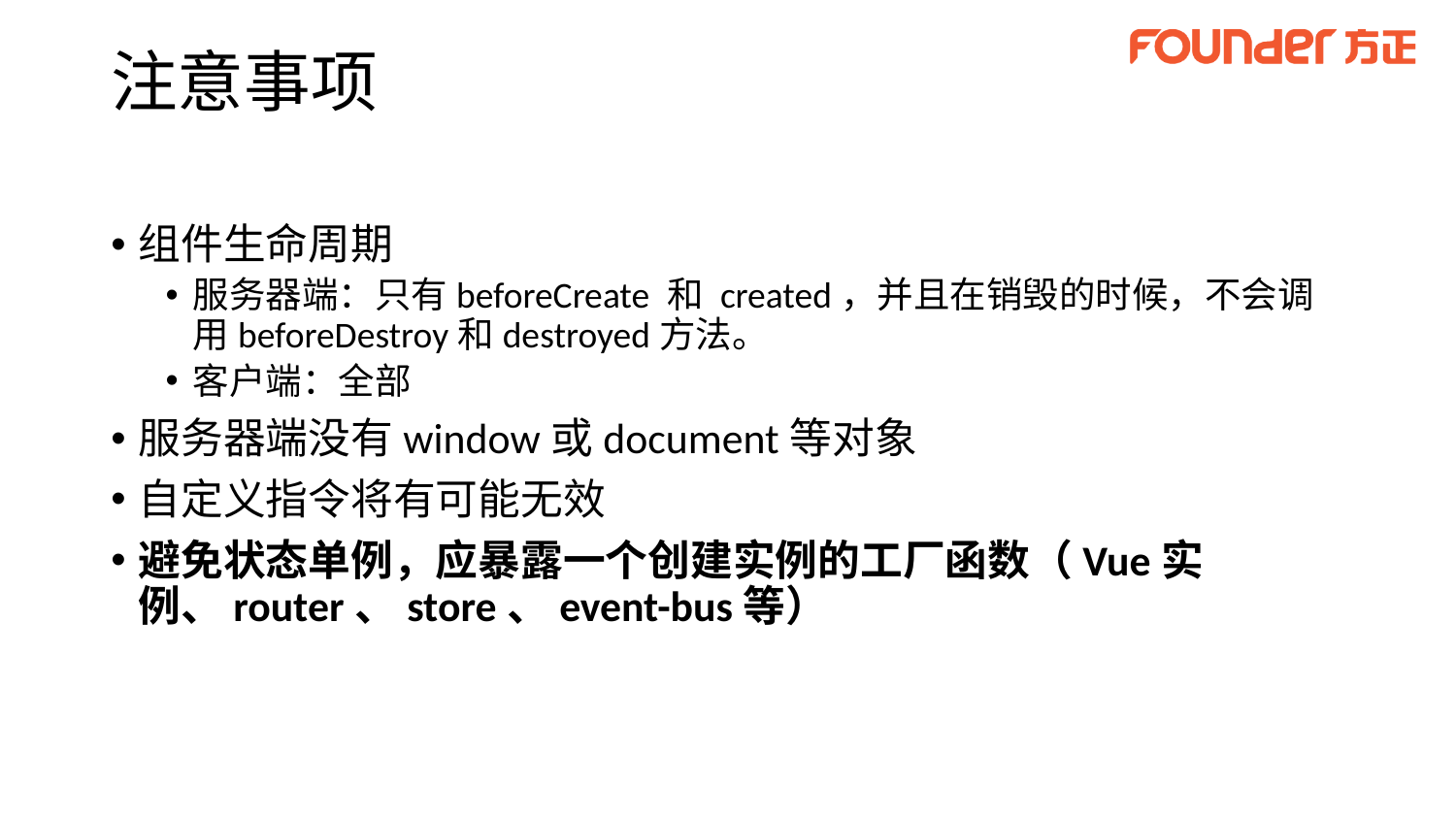

# 注意事项
组件生命周期
服务器端：只有beforeCreate 和 created，并且在销毁的时候，不会调用beforeDestroy和destroyed方法。
客户端：全部
服务器端没有window或document等对象
自定义指令将有可能无效
避免状态单例，应暴露一个创建实例的工厂函数（Vue实例、router、store、event-bus等）